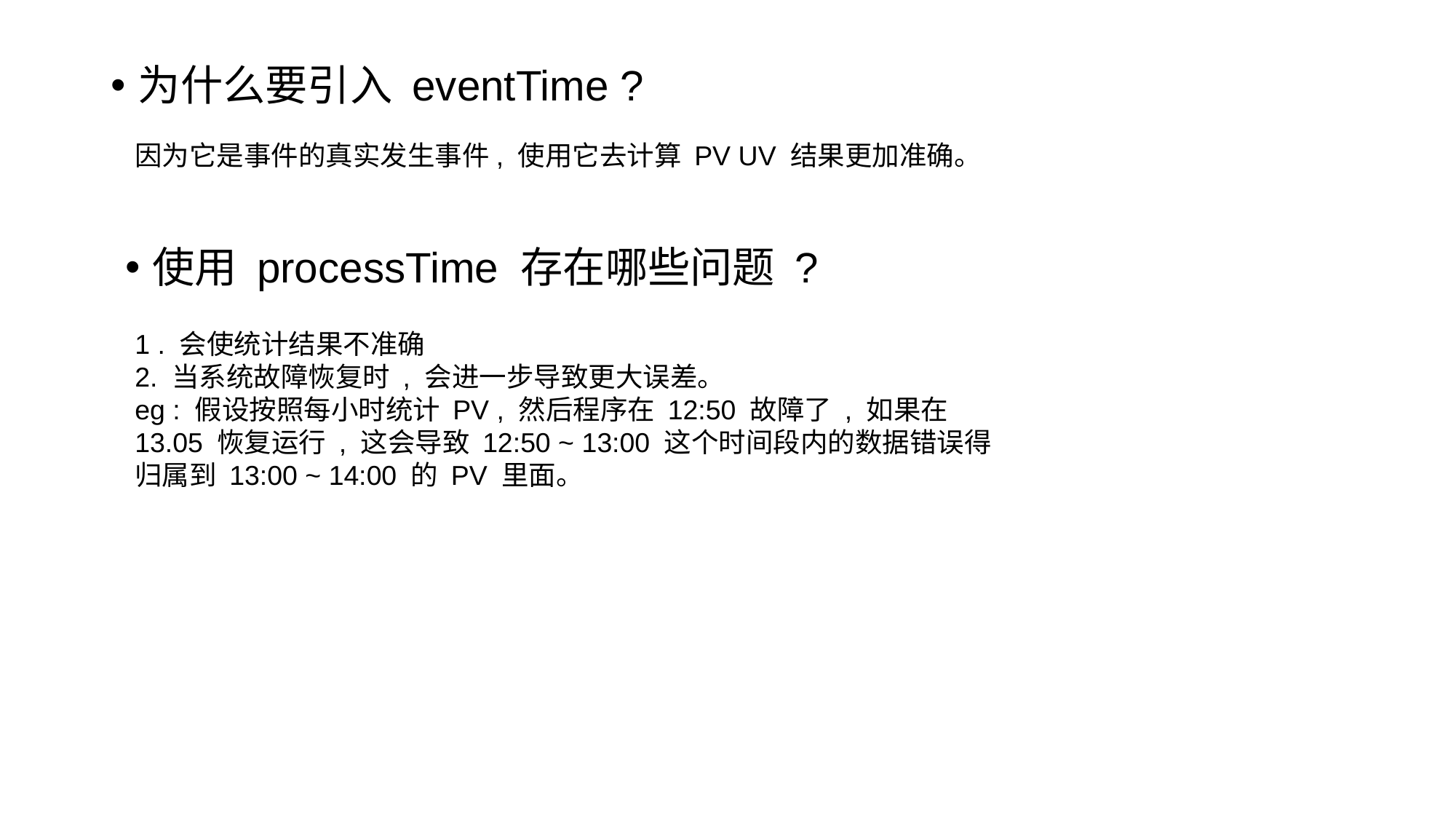

为什么要引入 eventTime ?
因为它是事件的真实发生事件, 使用它去计算 PV UV 结果更加准确。
使用 processTime 存在哪些问题 ?
1 . 会使统计结果不准确
2. 当系统故障恢复时 , 会进一步导致更大误差。
eg : 假设按照每小时统计 PV , 然后程序在 12:50 故障了 , 如果在 13.05 恢复运行 , 这会导致 12:50 ~ 13:00 这个时间段内的数据错误得归属到 13:00 ~ 14:00 的 PV 里面。